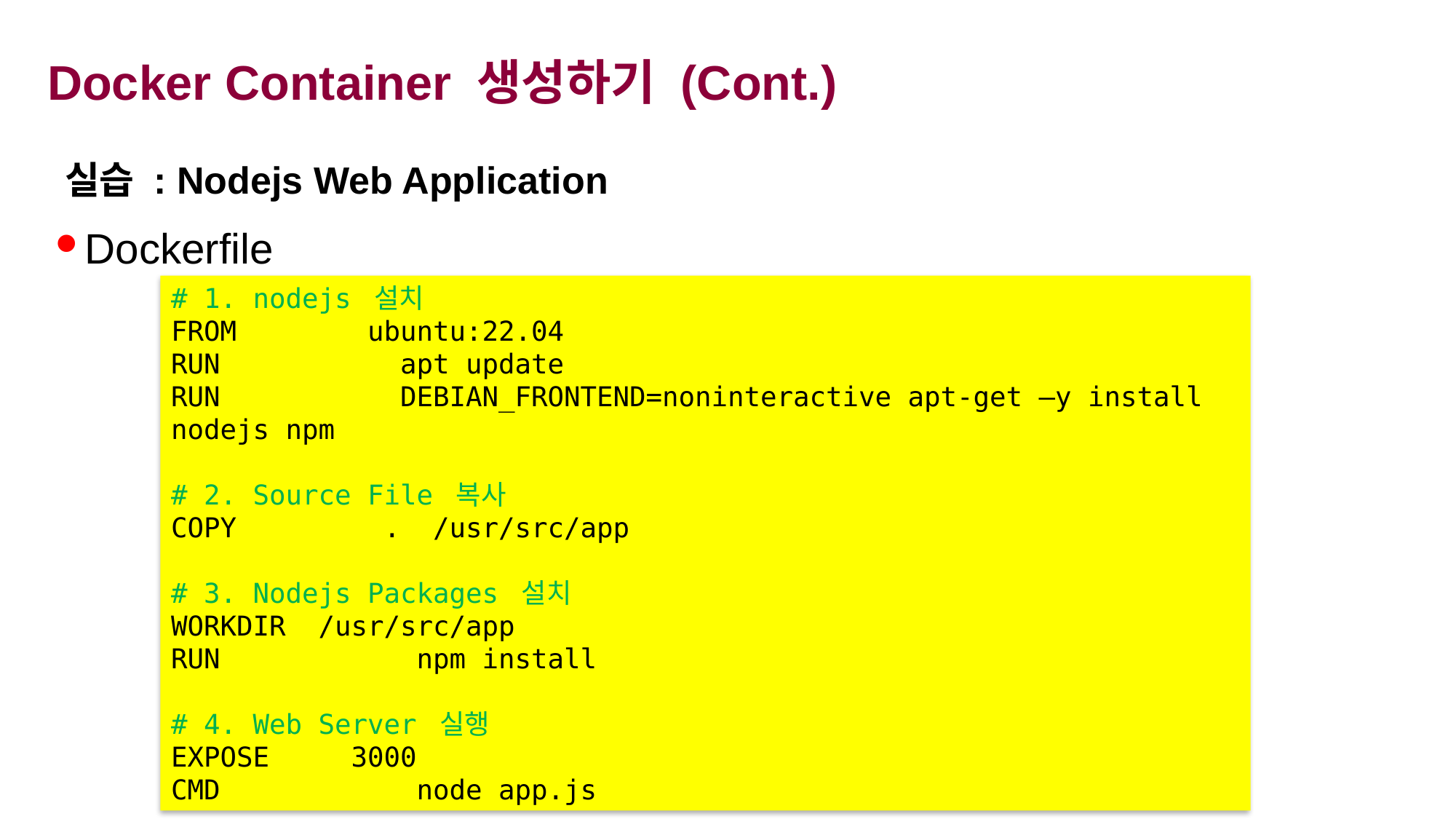

# Docker Container 생성하기 (Cont.)
실습 : Nodejs Web Application
Dockerfile

# 1. nodejs 설치
FROM        ubuntu:22.04
RUN           apt update
RUN           DEBIAN_FRONTEND=noninteractive apt-get –y install nodejs npm

# 2. Source File 복사
COPY         .  /usr/src/app

# 3. Nodejs Packages 설치
WORKDIR  /usr/src/app
RUN            npm install

# 4. Web Server 실행
EXPOSE     3000
CMD            node app.js